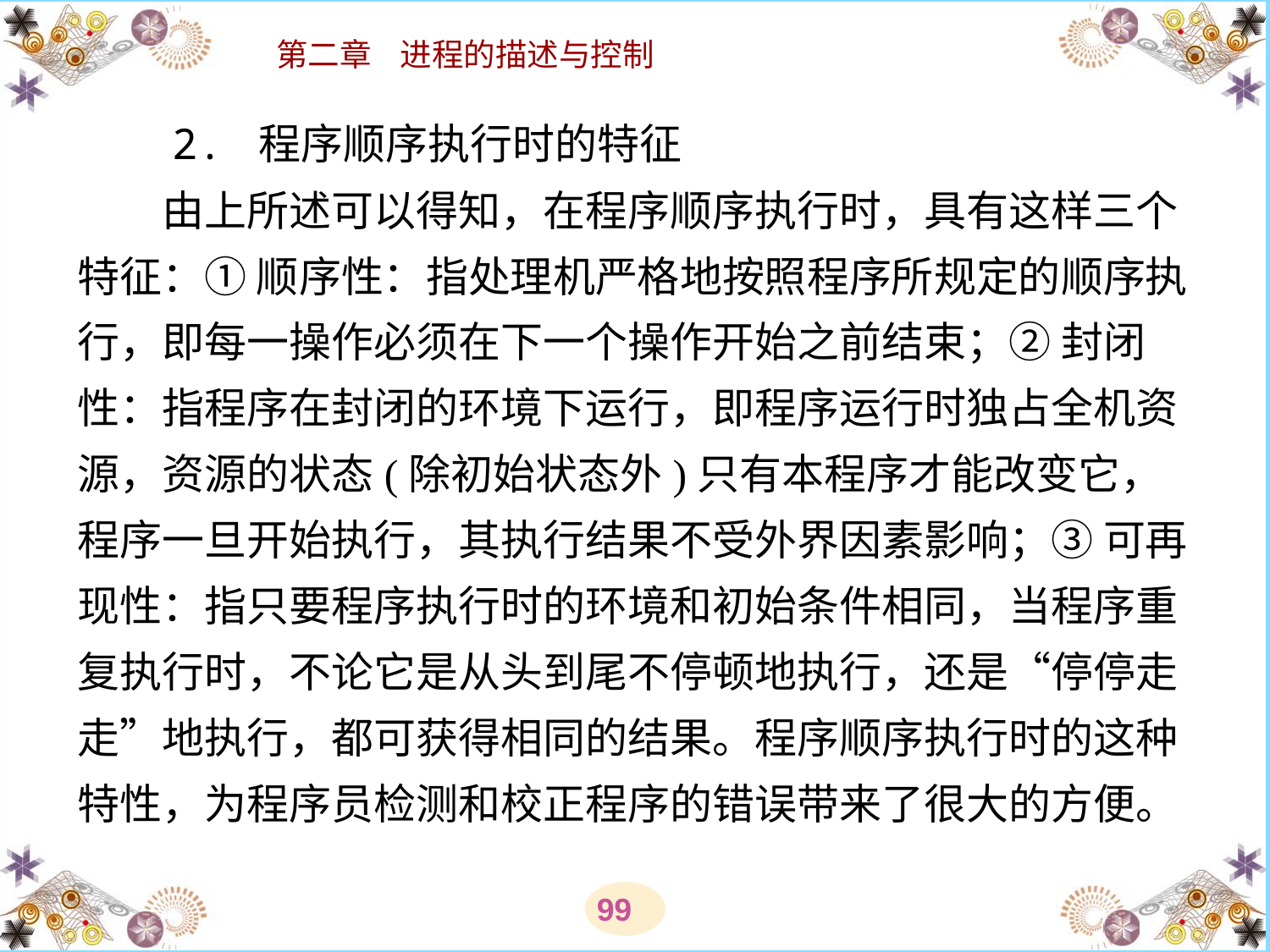

# 2. 程序顺序执行时的特征 　　由上所述可以得知，在程序顺序执行时，具有这样三个特征：① 顺序性：指处理机严格地按照程序所规定的顺序执行，即每一操作必须在下一个操作开始之前结束；② 封闭性：指程序在封闭的环境下运行，即程序运行时独占全机资源，资源的状态(除初始状态外)只有本程序才能改变它，程序一旦开始执行，其执行结果不受外界因素影响；③ 可再现性：指只要程序执行时的环境和初始条件相同，当程序重复执行时，不论它是从头到尾不停顿地执行，还是“停停走走”地执行，都可获得相同的结果。程序顺序执行时的这种特性，为程序员检测和校正程序的错误带来了很大的方便。